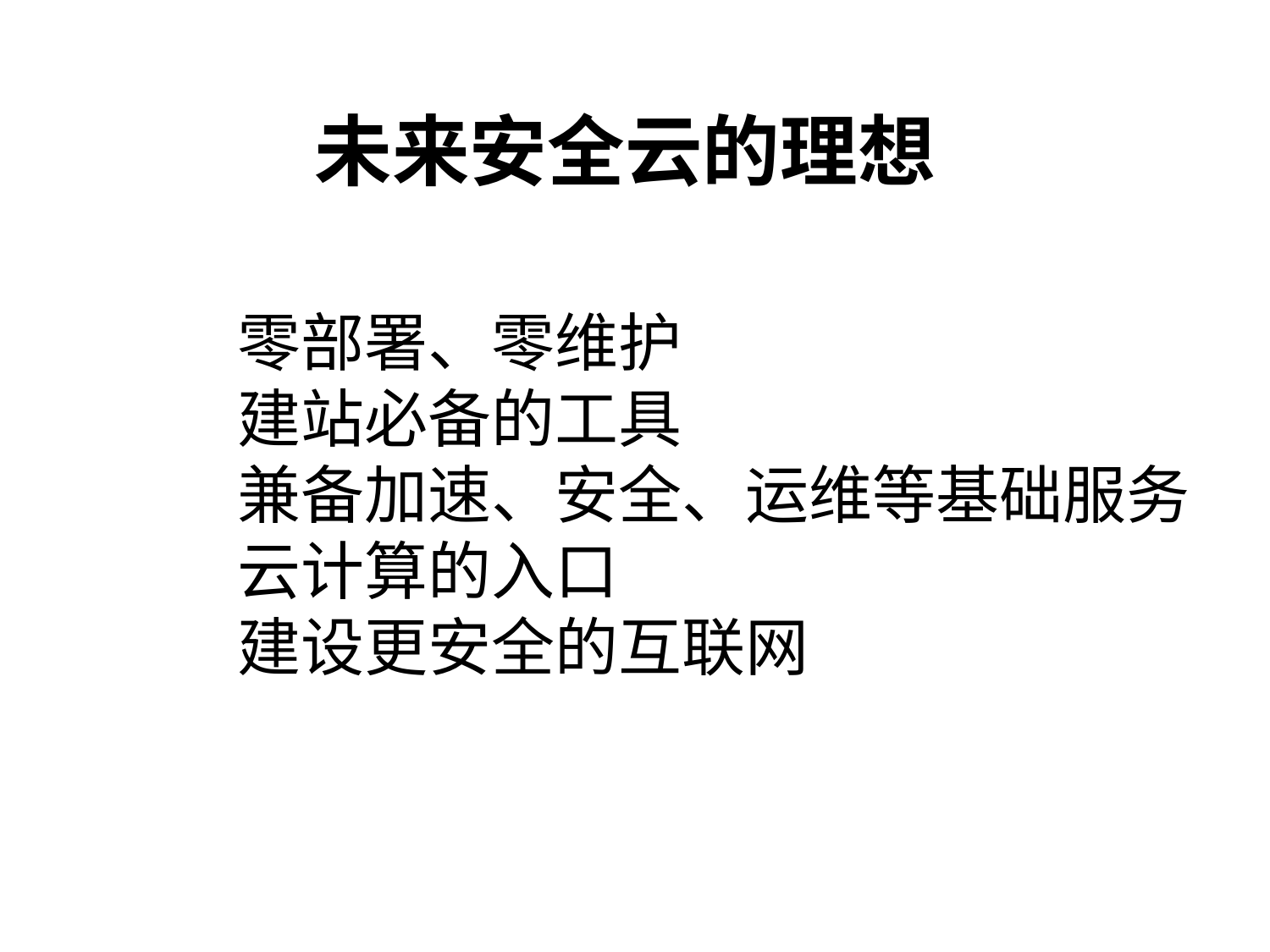

未来安全云的理想
零部署、零维护
建站必备的工具
兼备加速、安全、运维等基础服务
云计算的入口
建设更安全的互联网